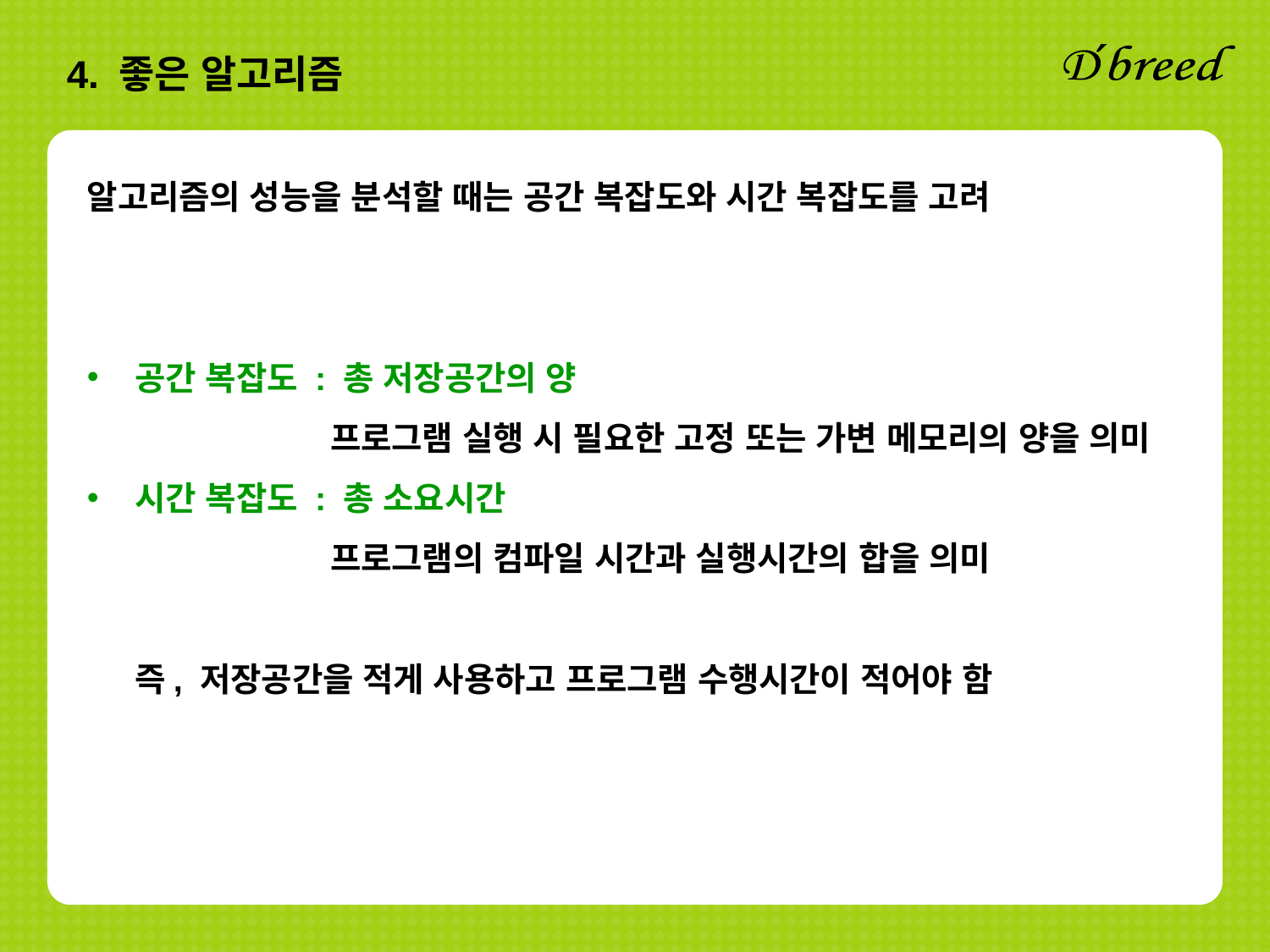

4. 좋은 알고리즘
알고리즘의 성능을 분석할 때는 공간 복잡도와 시간 복잡도를 고려

공간 복잡도 : 총 저장공간의 양
                     프로그램 실행 시 필요한 고정 또는 가변 메모리의 양을 의미
시간 복잡도 : 총 소요시간
                     프로그램의 컴파일 시간과 실행시간의 합을 의미
즉, 저장공간을 적게 사용하고 프로그램 수행시간이 적어야 함